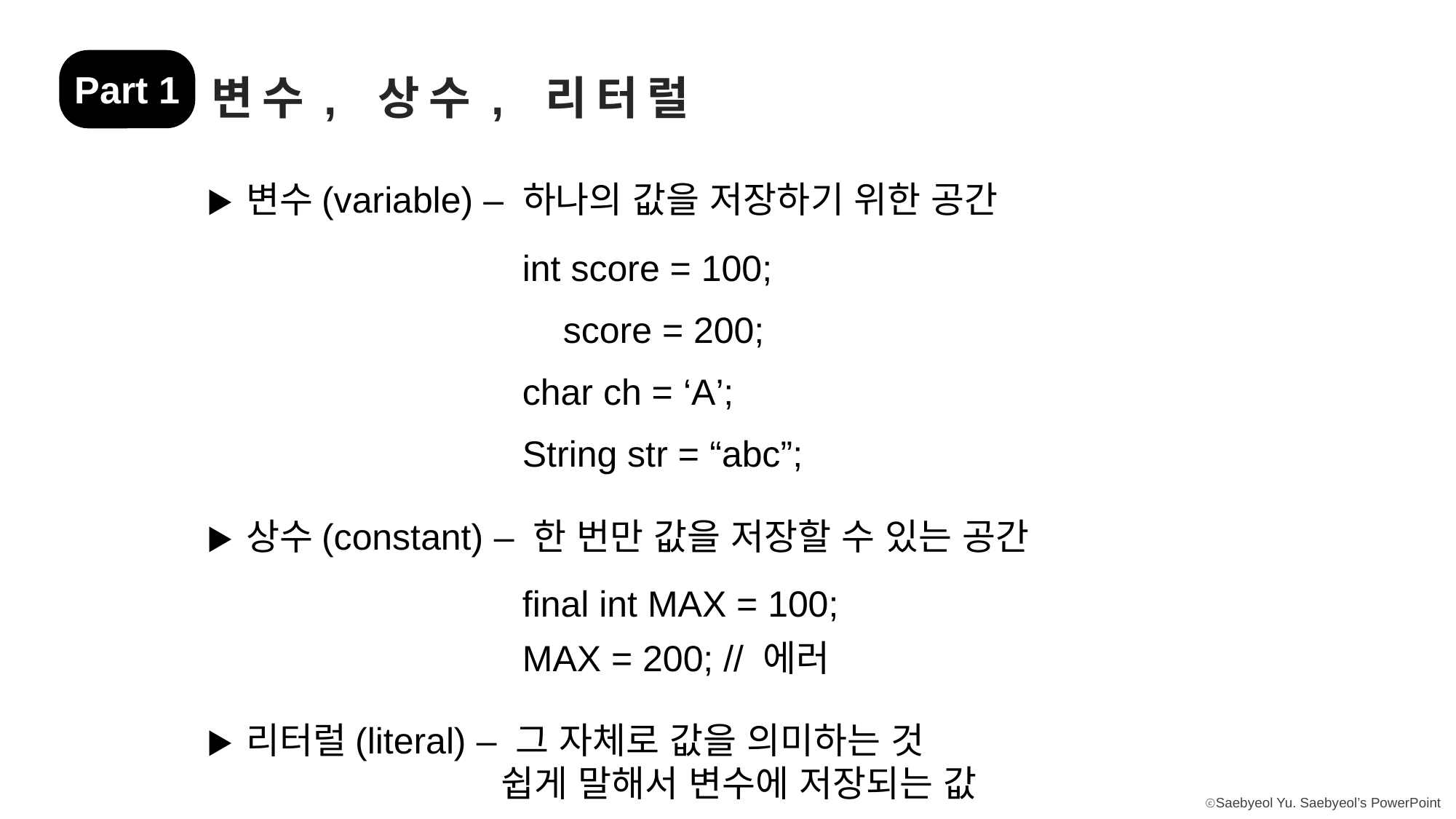

Part 1
변수, 상수, 리터럴
▶ 변수(variable) – 하나의 값을 저장하기 위한 공간
int score = 100;
    score = 200;
char ch = ‘A’;
String str = “abc”;
▶ 상수(constant) – 한 번만 값을 저장할 수 있는 공간
final int MAX = 100;
MAX = 200; // 에러
▶ 리터럴(literal) – 그 자체로 값을 의미하는 것
쉽게 말해서 변수에 저장되는 값